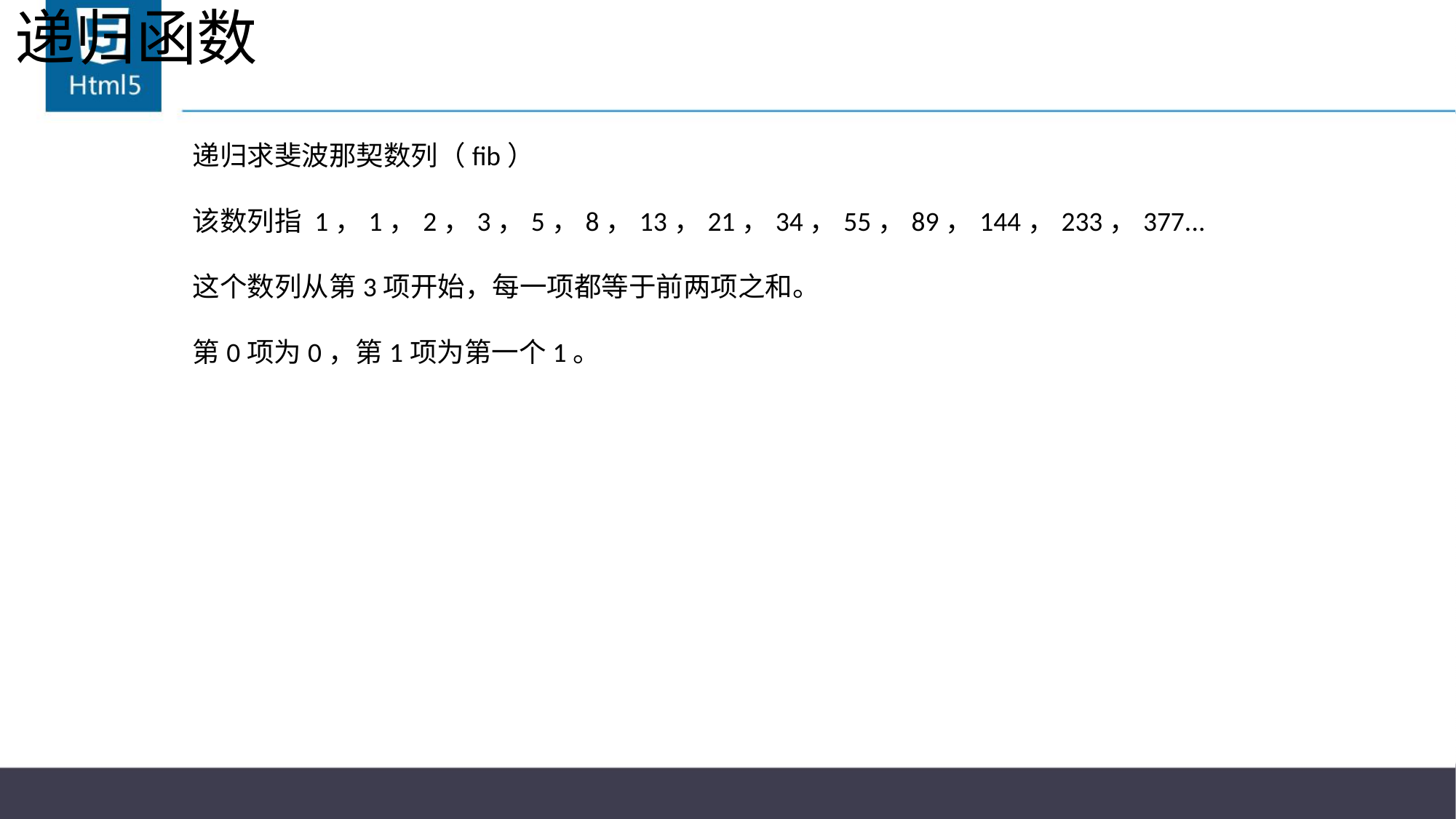

# 递归函数
递归求斐波那契数列（fib）

该数列指 1，1，2，3，5，8，13，21，34，55，89，144，233，377...

这个数列从第3项开始，每一项都等于前两项之和。

第0项为0，第1项为第一个1。